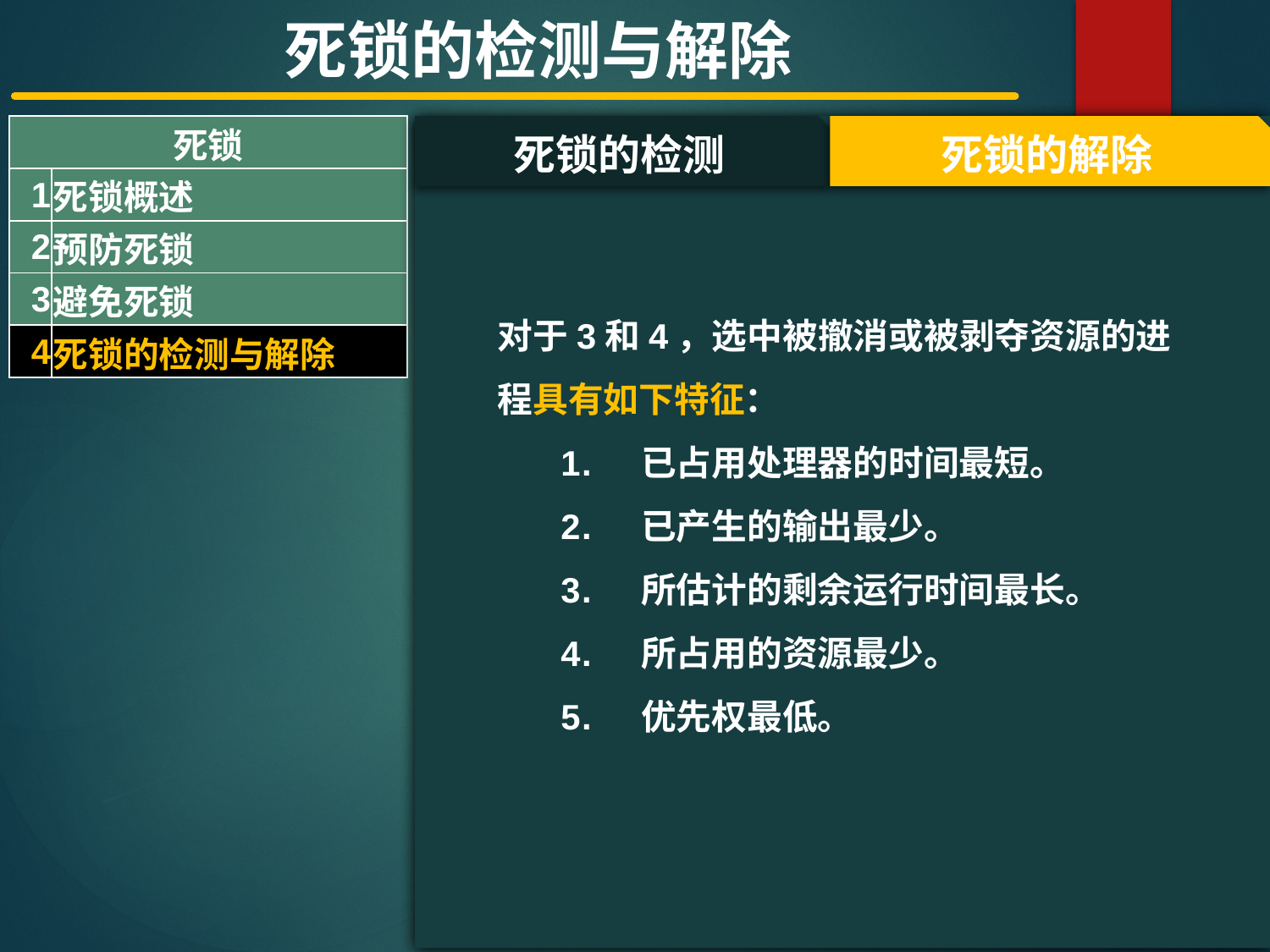

死锁的检测与解除
| 死锁 |  |
| --- | --- |
| 1 | 死锁概述 |
| 2 | 预防死锁 |
| 3 | 避免死锁 |
| 4 | 死锁的检测与解除 |
#
死锁的检测
死锁的解除
对于3和4，选中被撤消或被剥夺资源的进程具有如下特征：
 已占用处理器的时间最短。
 已产生的输出最少。
 所估计的剩余运行时间最长。
 所占用的资源最少。
 优先权最低。